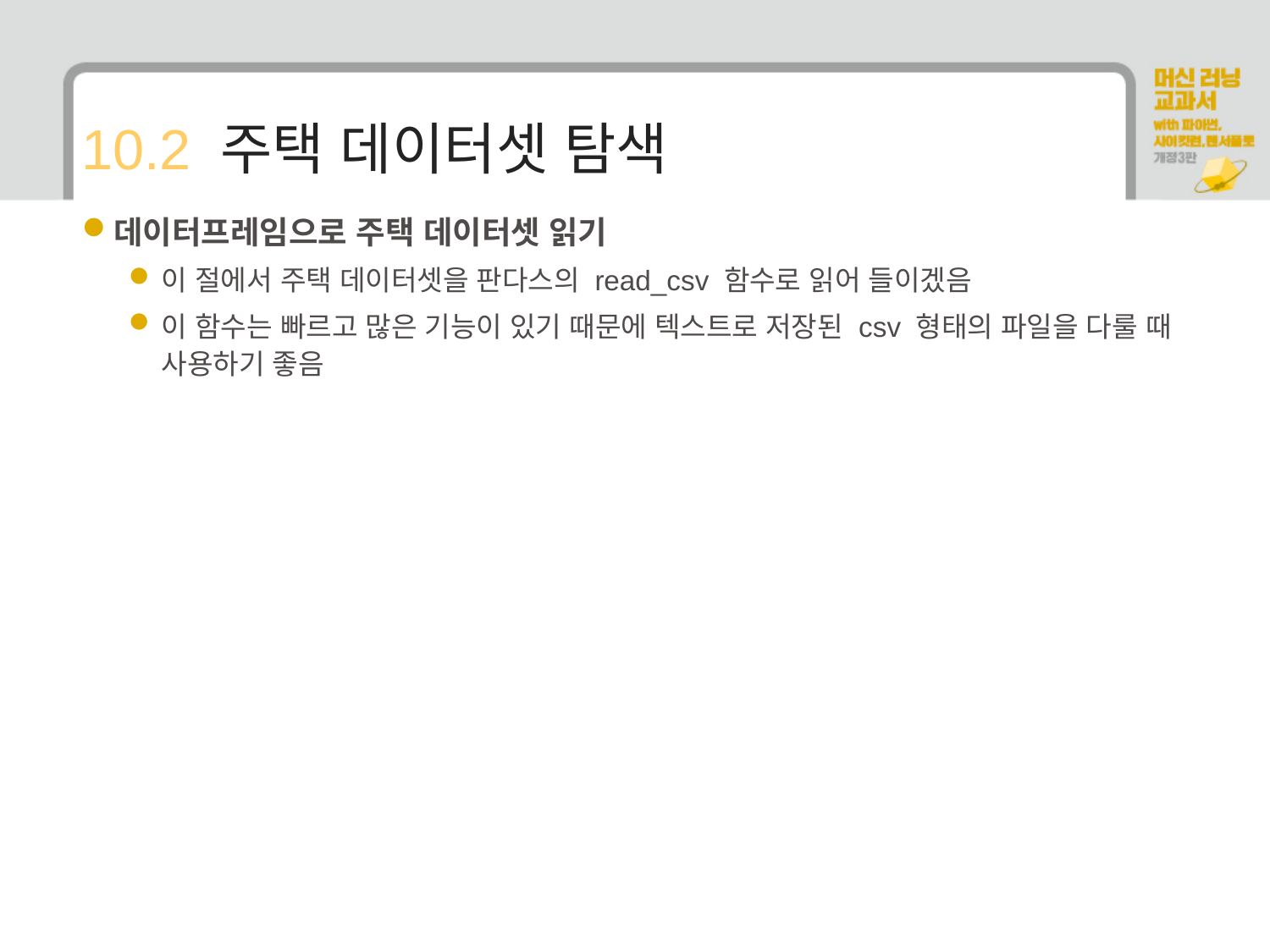

# 10.2 주택 데이터셋 탐색
데이터프레임으로 주택 데이터셋 읽기
이 절에서 주택 데이터셋을 판다스의 read_csv 함수로 읽어 들이겠음
이 함수는 빠르고 많은 기능이 있기 때문에 텍스트로 저장된 csv 형태의 파일을 다룰 때 사용하기 좋음